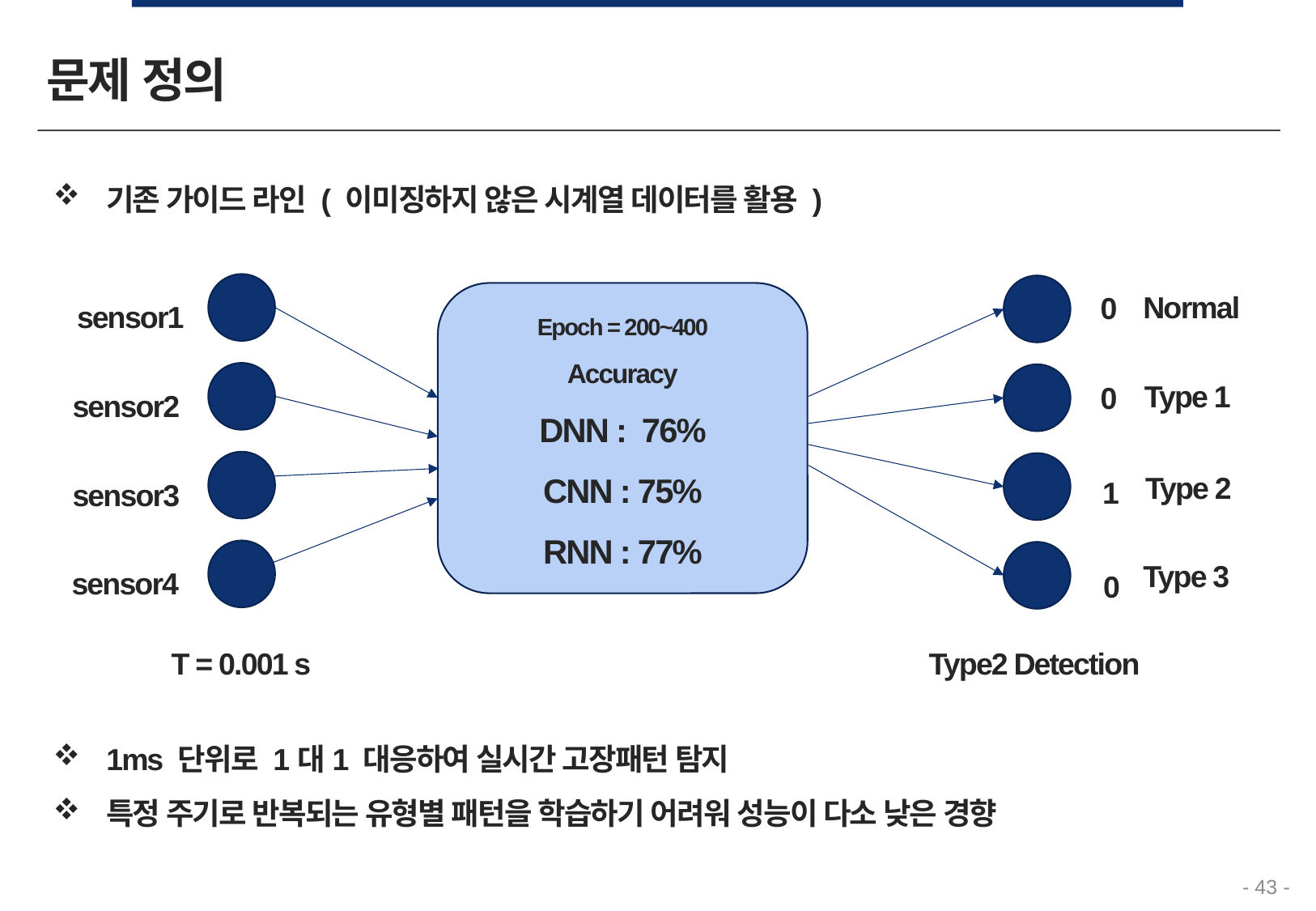

문제 정의
기존 가이드 라인 ( 이미징하지 않은 시계열 데이터를 활용 )
Normal
0
sensor1

Epoch = 200~400
Accuracy
DNN :  76%
CNN : 75%
RNN : 77%
Type 1
0
sensor2

Type 2
1
sensor3

Type 3
sensor4

0
T = 0.001 s
Type2 Detection
1ms 단위로 1대1 대응하여 실시간 고장패턴 탐지
특정 주기로 반복되는 유형별 패턴을 학습하기 어려워 성능이 다소 낮은 경향
- 43 -